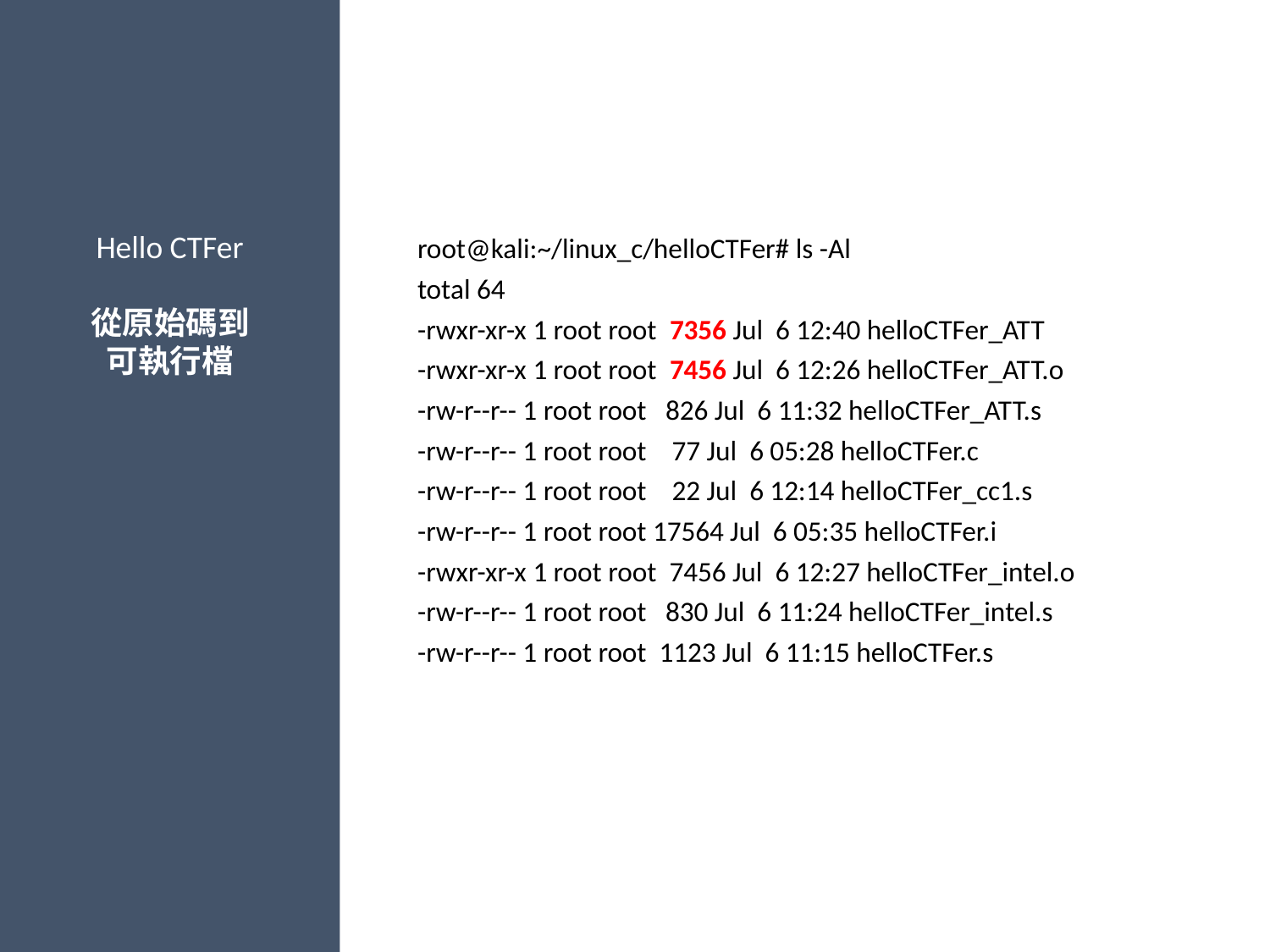

Hello CTFer

從原始碼到
可執行檔

root@kali:~/linux_c/helloCTFer# ls -Al
total 64
-rwxr-xr-x 1 root root  7356 Jul  6 12:40 helloCTFer_ATT
-rwxr-xr-x 1 root root  7456 Jul  6 12:26 helloCTFer_ATT.o
-rw-r--r-- 1 root root   826 Jul  6 11:32 helloCTFer_ATT.s
-rw-r--r-- 1 root root    77 Jul  6 05:28 helloCTFer.c
-rw-r--r-- 1 root root    22 Jul  6 12:14 helloCTFer_cc1.s
-rw-r--r-- 1 root root 17564 Jul  6 05:35 helloCTFer.i
-rwxr-xr-x 1 root root  7456 Jul  6 12:27 helloCTFer_intel.o
-rw-r--r-- 1 root root   830 Jul  6 11:24 helloCTFer_intel.s
-rw-r--r-- 1 root root  1123 Jul  6 11:15 helloCTFer.s